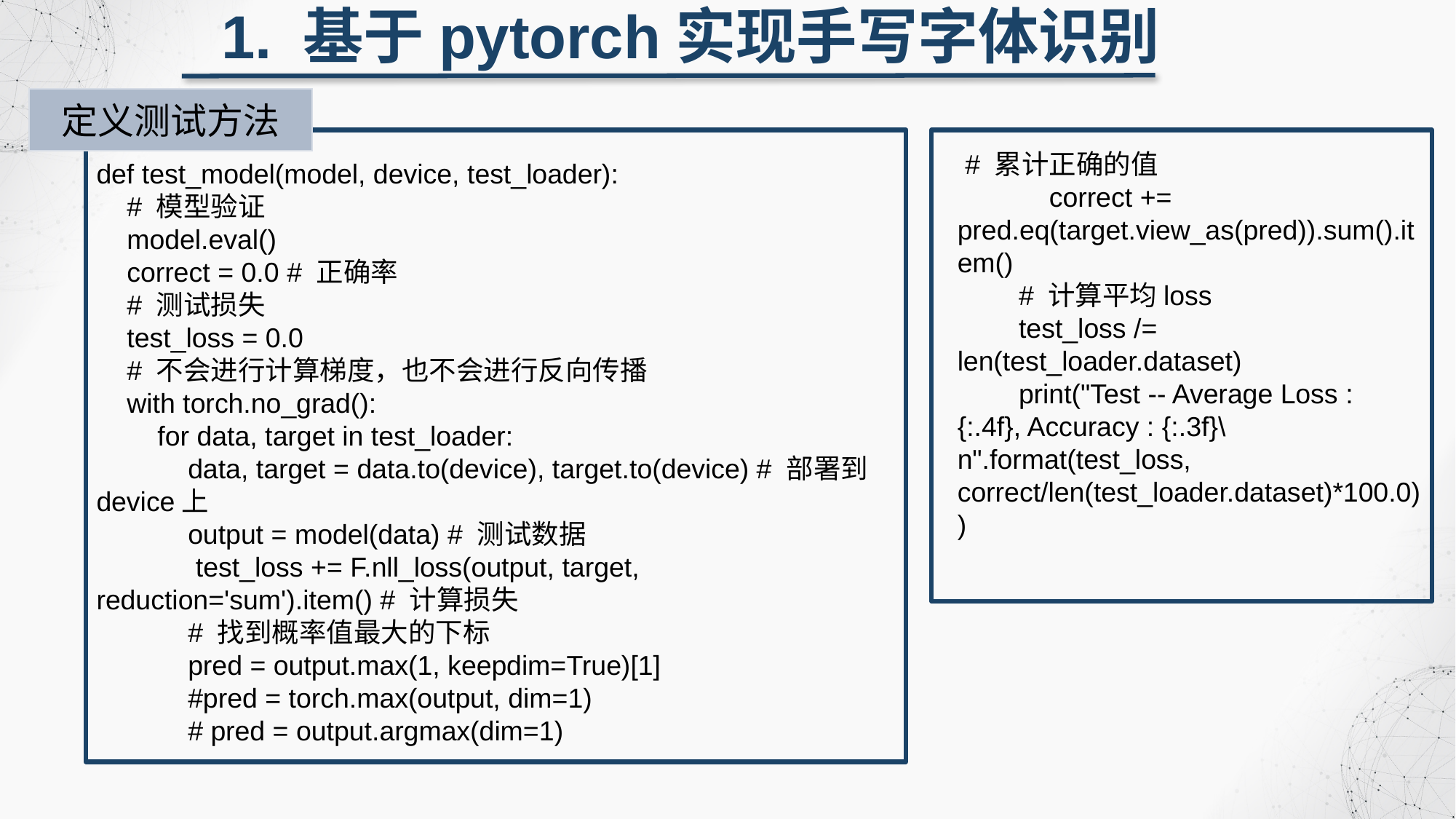

1. 基于pytorch实现手写字体识别
定义测试方法

 # 累计正确的值
            correct += pred.eq(target.view_as(pred)).sum().item()
        # 计算平均loss
        test_loss /= len(test_loader.dataset)
        print("Test -- Average Loss : {:.4f}, Accuracy : {:.3f}\n".format(test_loss, correct/len(test_loader.dataset)*100.0))

def test_model(model, device, test_loader):
    # 模型验证
    model.eval()
    correct = 0.0 # 正确率
    # 测试损失
    test_loss = 0.0
    # 不会进行计算梯度，也不会进行反向传播
    with torch.no_grad():
        for data, target in test_loader:
            data, target = data.to(device), target.to(device) # 部署到device上
            output = model(data) # 测试数据
             test_loss += F.nll_loss(output, target, reduction='sum').item() # 计算损失
            # 找到概率值最大的下标
            pred = output.max(1, keepdim=True)[1]
            #pred = torch.max(output, dim=1)
            # pred = output.argmax(dim=1)